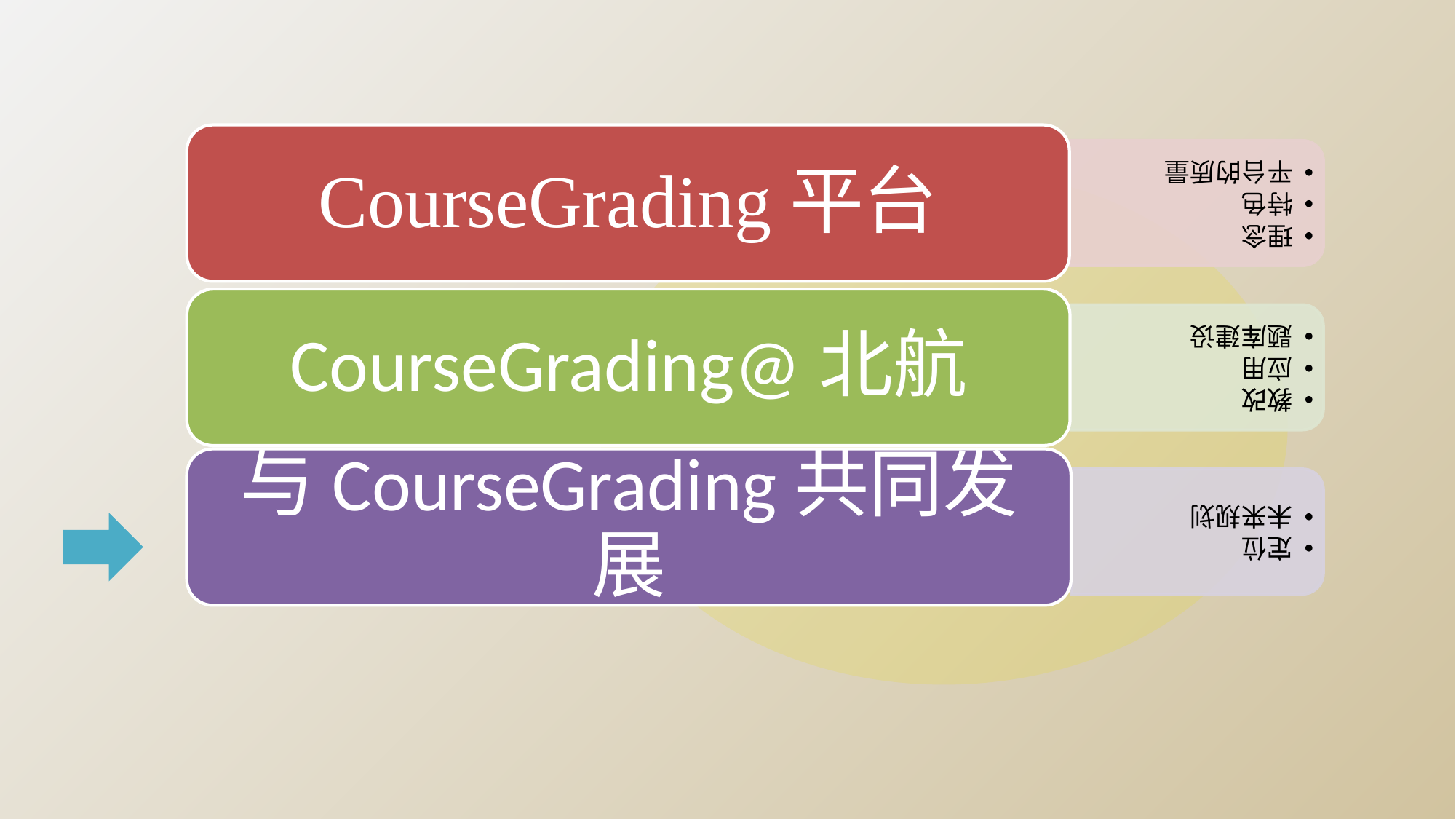

理念
特色
平台的质量
CourseGrading平台
教改
应用
题库建设
CourseGrading@北航
定位
未来规划
与CourseGrading共同发展